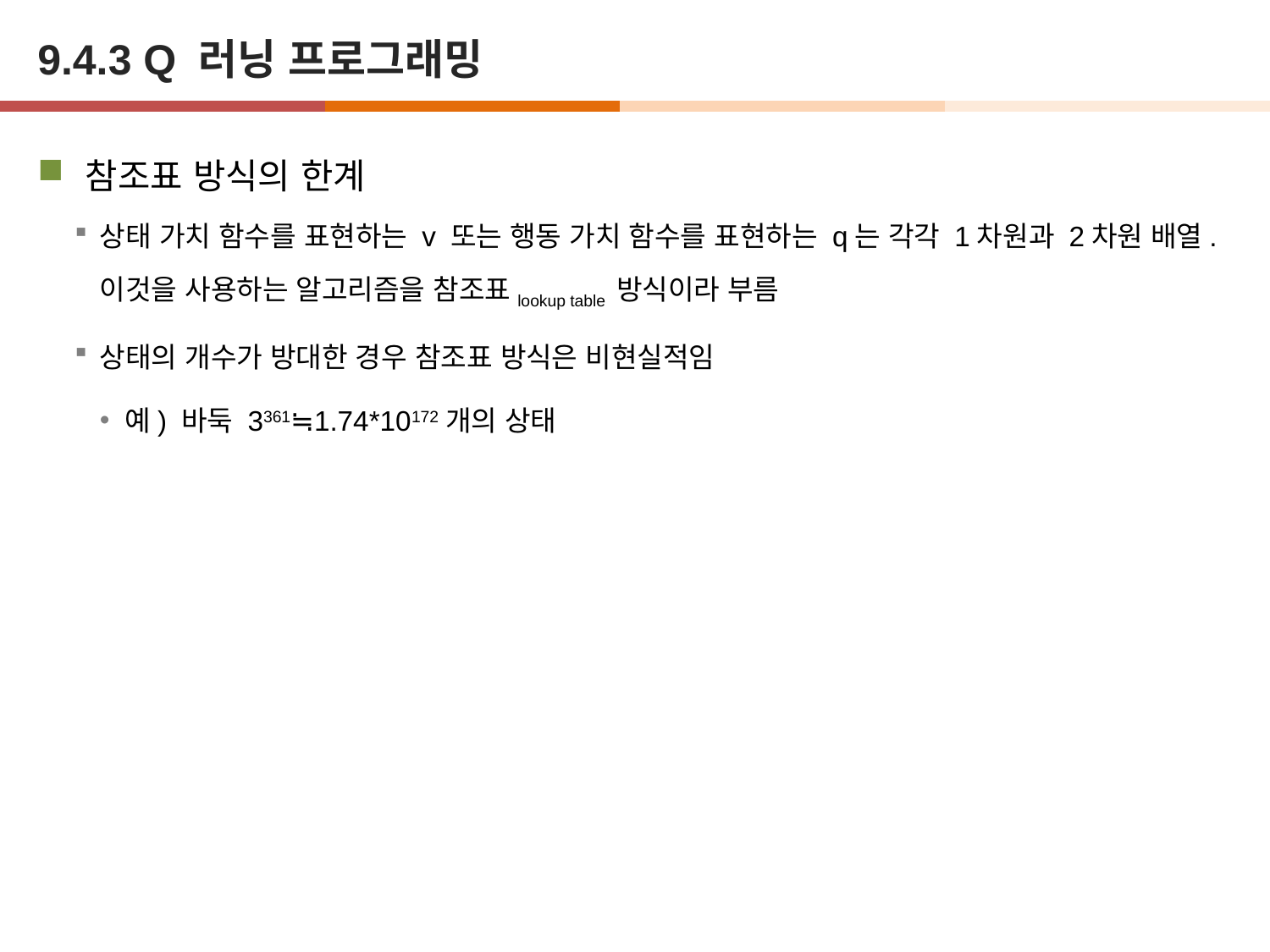

# 9.4.3 Q 러닝 프로그래밍
참조표 방식의 한계
상태 가치 함수를 표현하는 v 또는 행동 가치 함수를 표현하는 q는 각각 1차원과 2차원 배열. 이것을 사용하는 알고리즘을 참조표lookup table 방식이라 부름
상태의 개수가 방대한 경우 참조표 방식은 비현실적임
예) 바둑 3361≒1.74*10172개의 상태